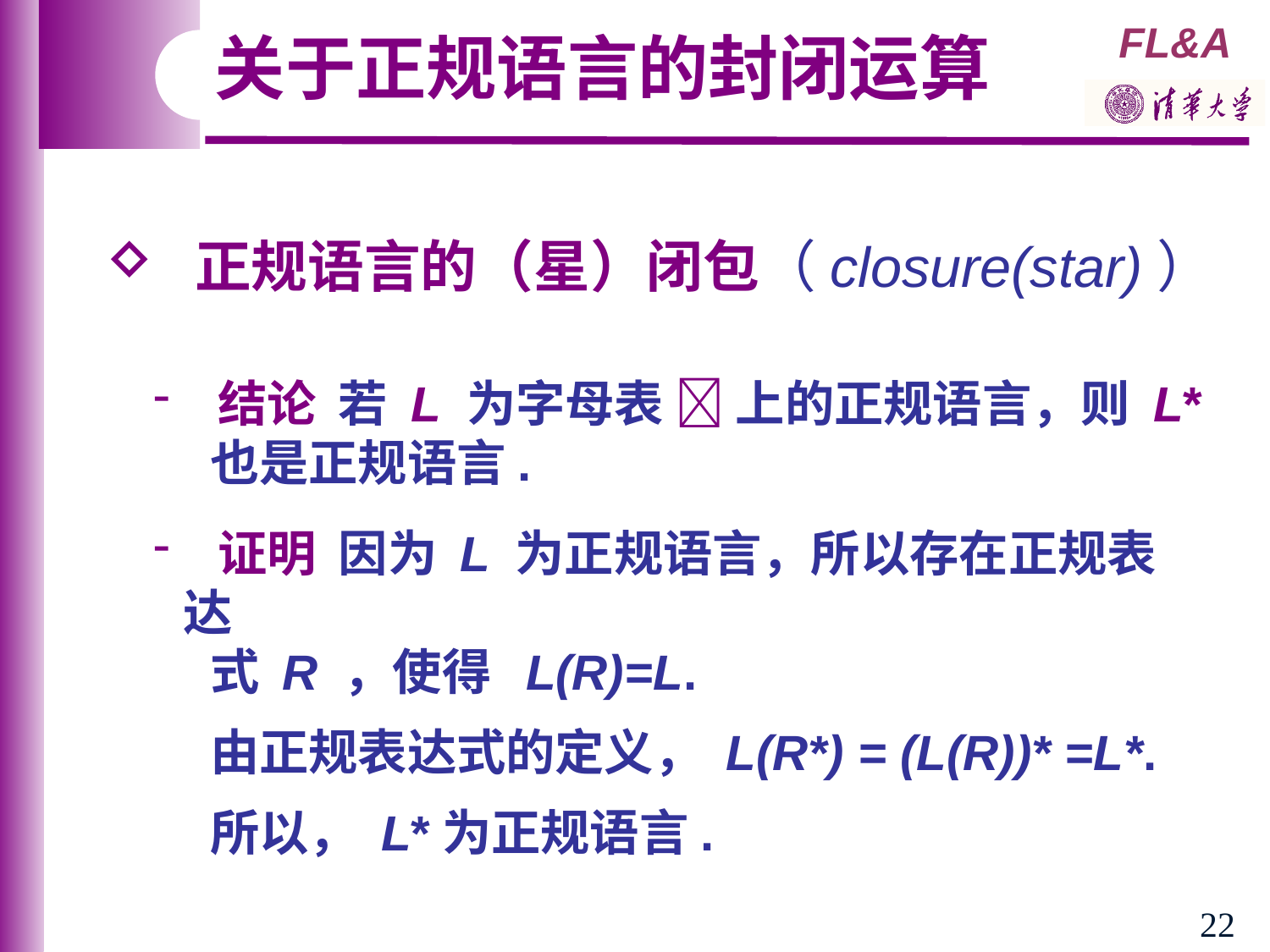

关于正规语言的封闭运算
  正规语言的（星）闭包（closure(star)）
  结论  若 L 为字母表 ∑ 上的正规语言，则 L*
    也是正规语言.
  证明  因为 L 为正规语言，所以存在正规表达
    式 R ，使得  L(R)=L.

    由正规表达式的定义， L(R*) = (L(R))* =L*.

    所以， L*为正规语言.
22